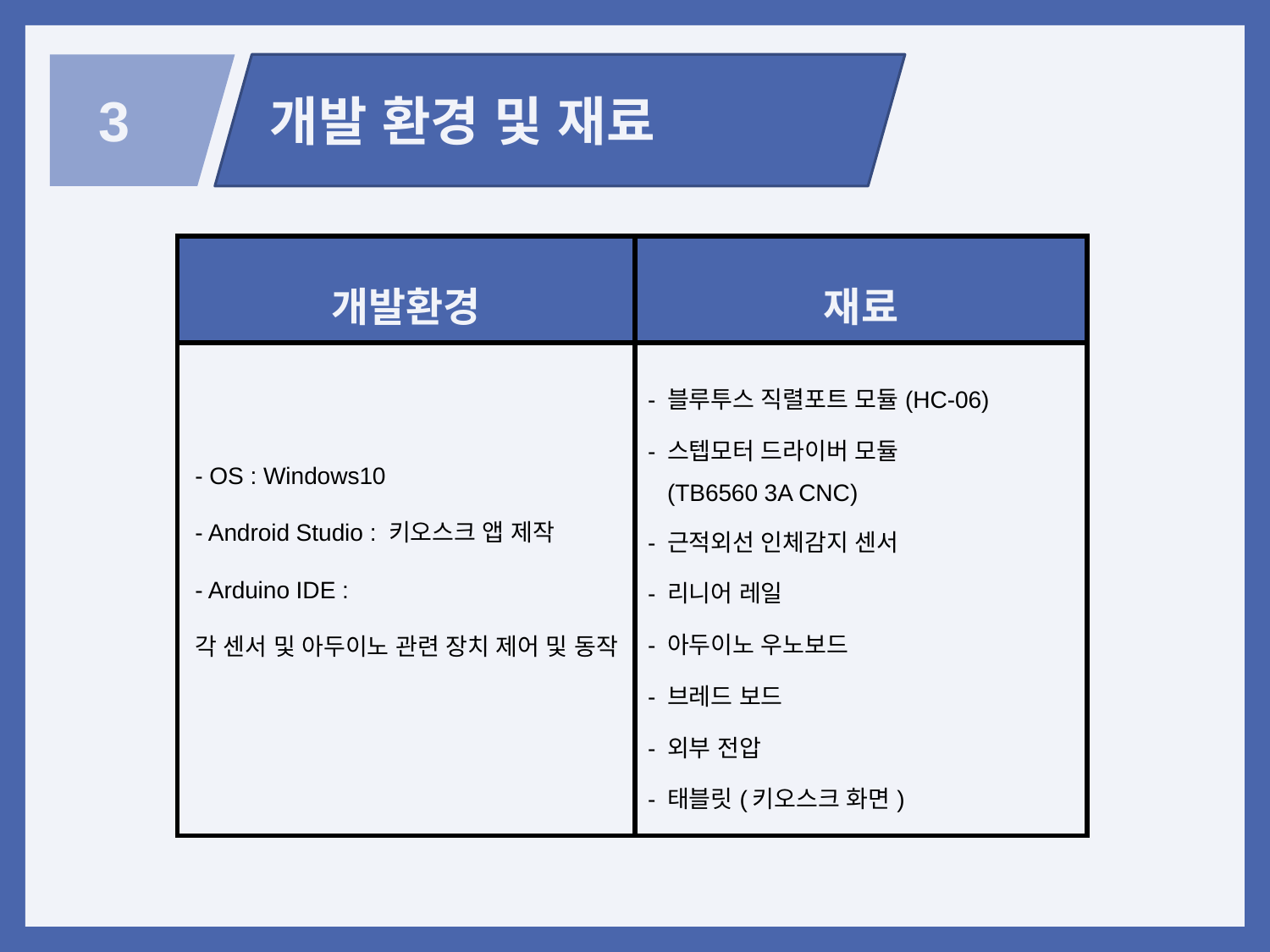

3
개발 환경 및 재료
| 개발환경 | 재료 |
| --- | --- |
|  | - 블루투스 직렬포트 모듈(HC-06) - 스텝모터 드라이버 모듈 (TB6560 3A CNC) - 근적외선 인체감지 센서 - 리니어 레일 - 아두이노 우노보드 - 브레드 보드 - 외부 전압 - 태블릿(키오스크 화면) |
- OS : Windows10
- Android Studio : 키오스크 앱 제작
- Arduino IDE :
각 센서 및 아두이노 관련 장치 제어 및 동작